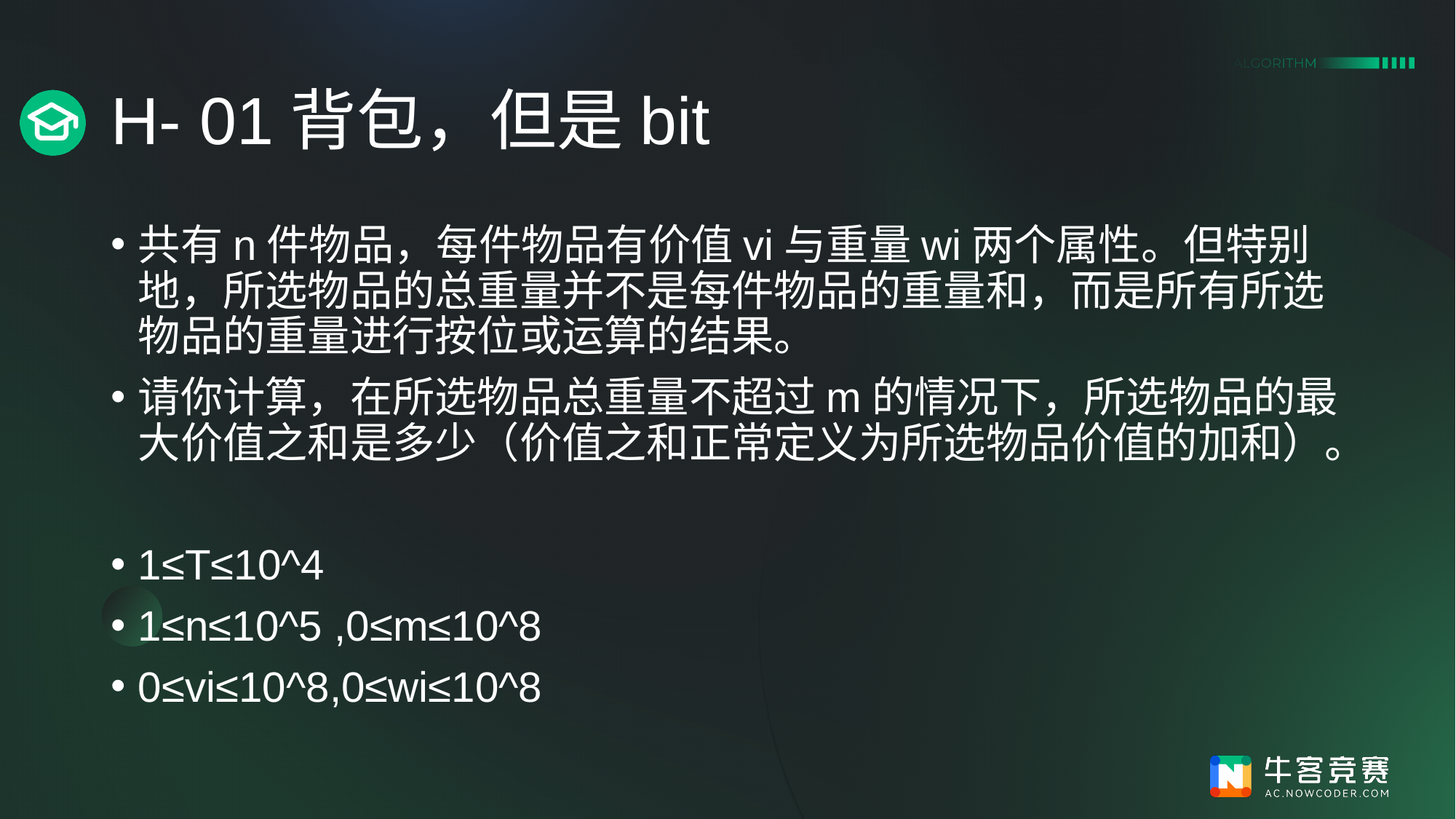

# H- 01背包，但是bit
共有n件物品，每件物品有价值vi​与重量wi两个属性。但特别地，所选物品的总重量并不是每件物品的重量和，而是所有所选物品的重量进行按位或运算的结果。
请你计算，在所选物品总重量不超过m的情况下，所选物品的最大价值之和是多少（价值之和正常定义为所选物品价值的加和）。

1≤T≤10^4
1≤n≤10^5 ,0≤m≤10^8
0≤vi≤10^8,0≤wi≤10^8